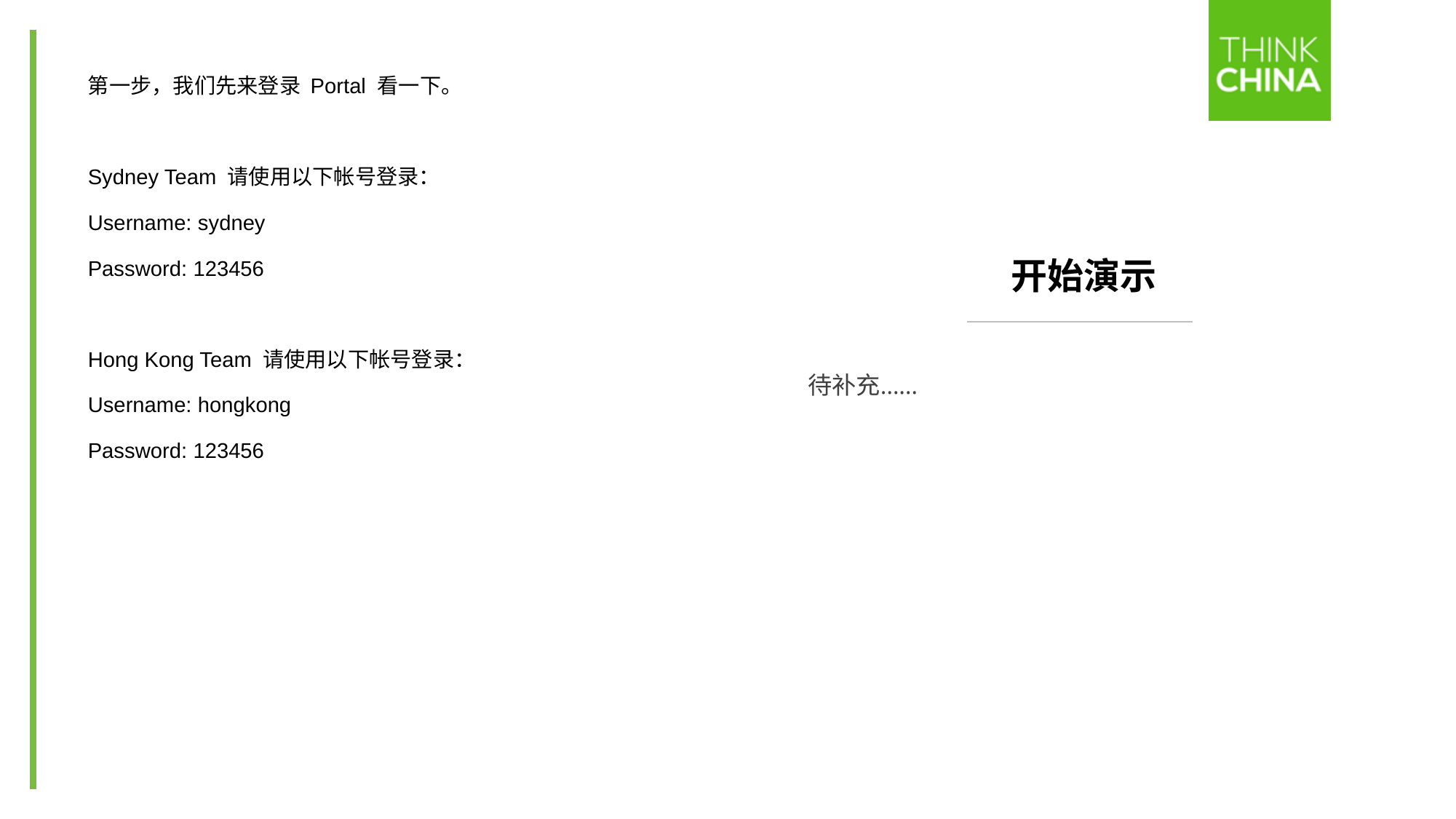

第一步，我们先来登录 Portal 看一下。

Sydney Team 请使用以下帐号登录：
Username: sydney
Password: 123456

Hong Kong Team 请使用以下帐号登录：
Username: hongkong
Password: 123456

# 开始演示
待补充……